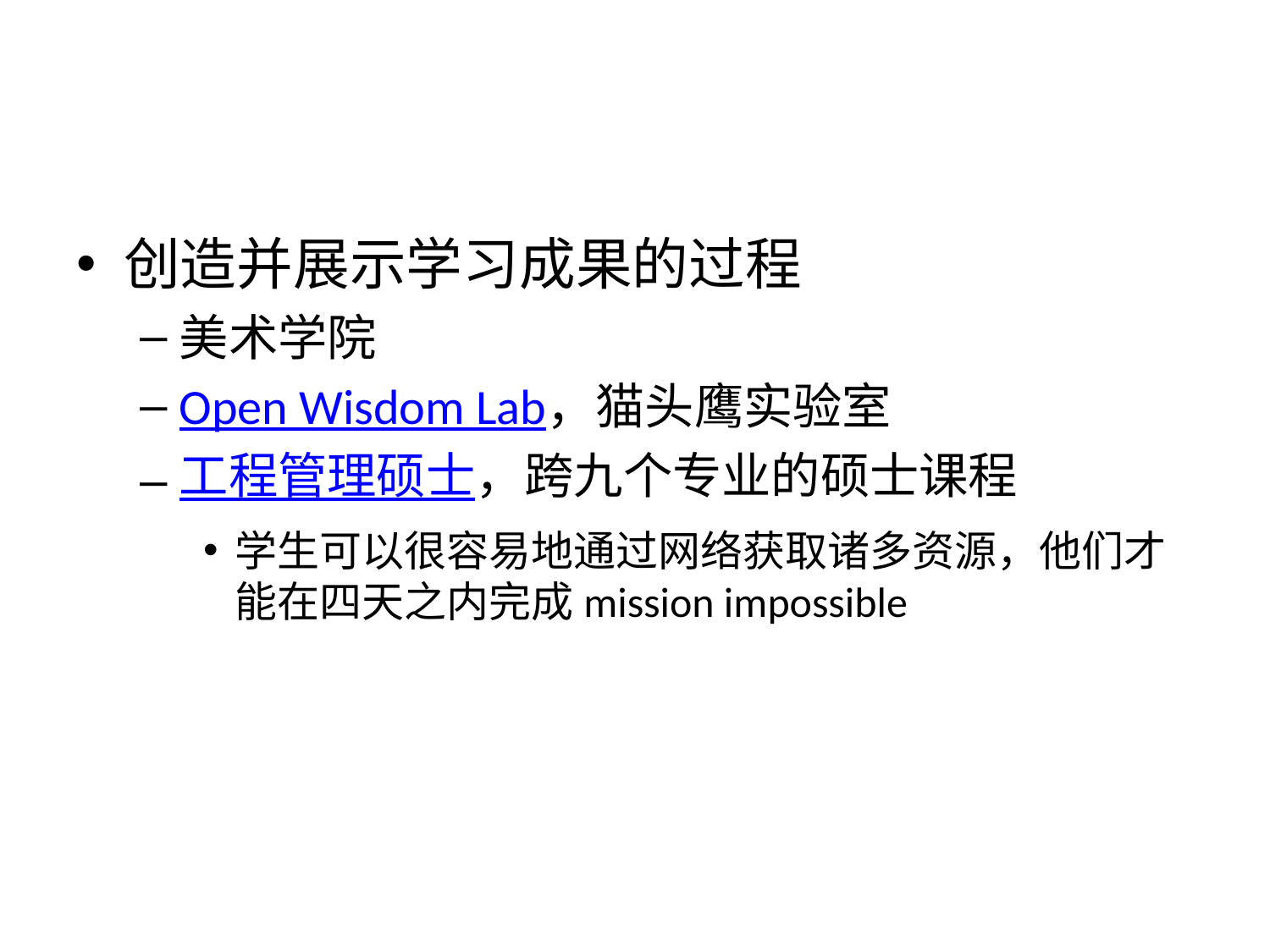

#
创造并展示学习成果的过程
美术学院
Open Wisdom Lab，猫头鹰实验室
工程管理硕士，跨九个专业的硕士课程
学生可以很容易地通过网络获取诸多资源，他们才能在四天之内完成mission impossible